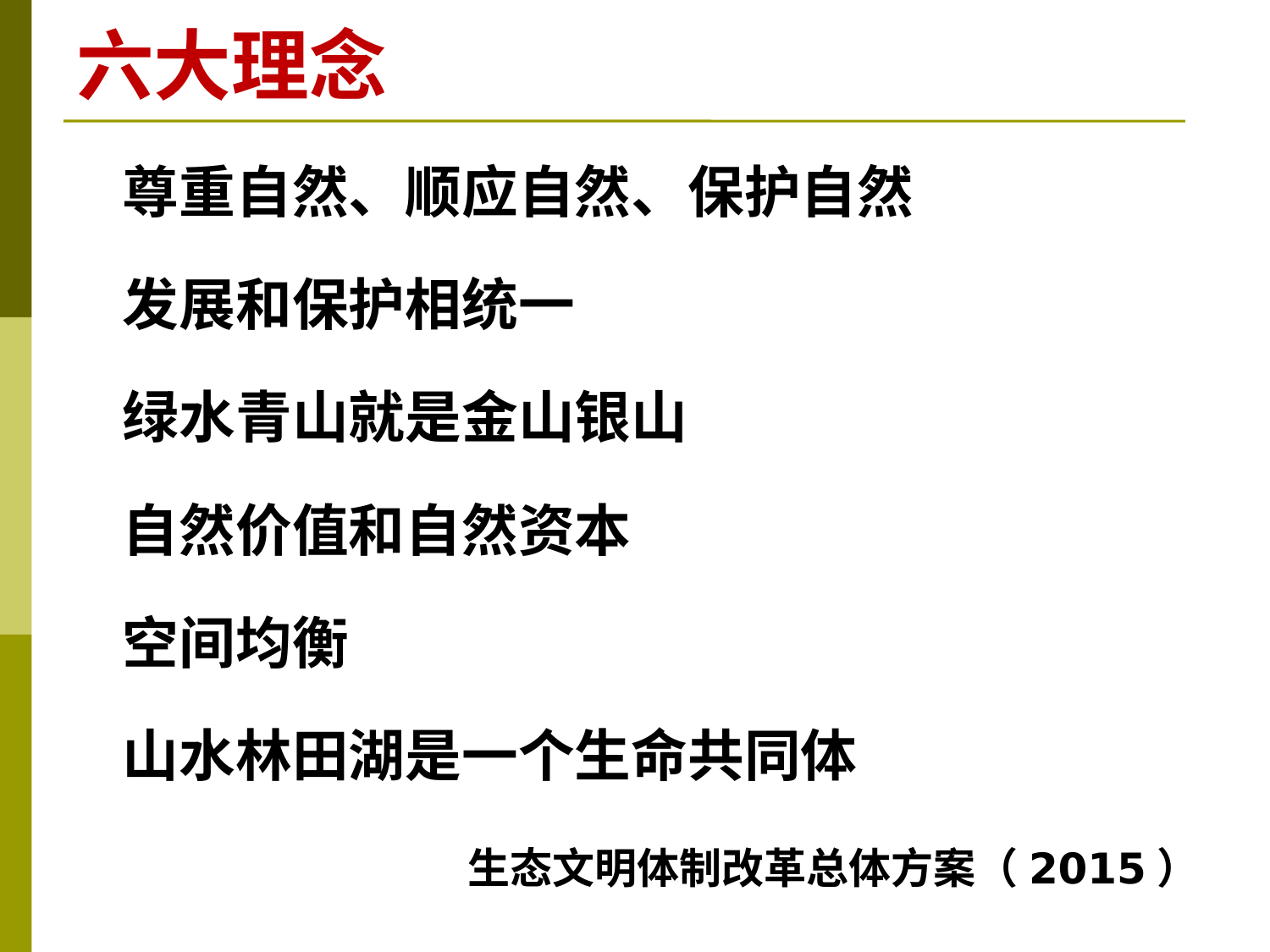

# 六大理念
    尊重自然、顺应自然、保护自然
    发展和保护相统一
    绿水青山就是金山银山
    自然价值和自然资本
    空间均衡
    山水林田湖是一个生命共同体

生态文明体制改革总体方案（2015）